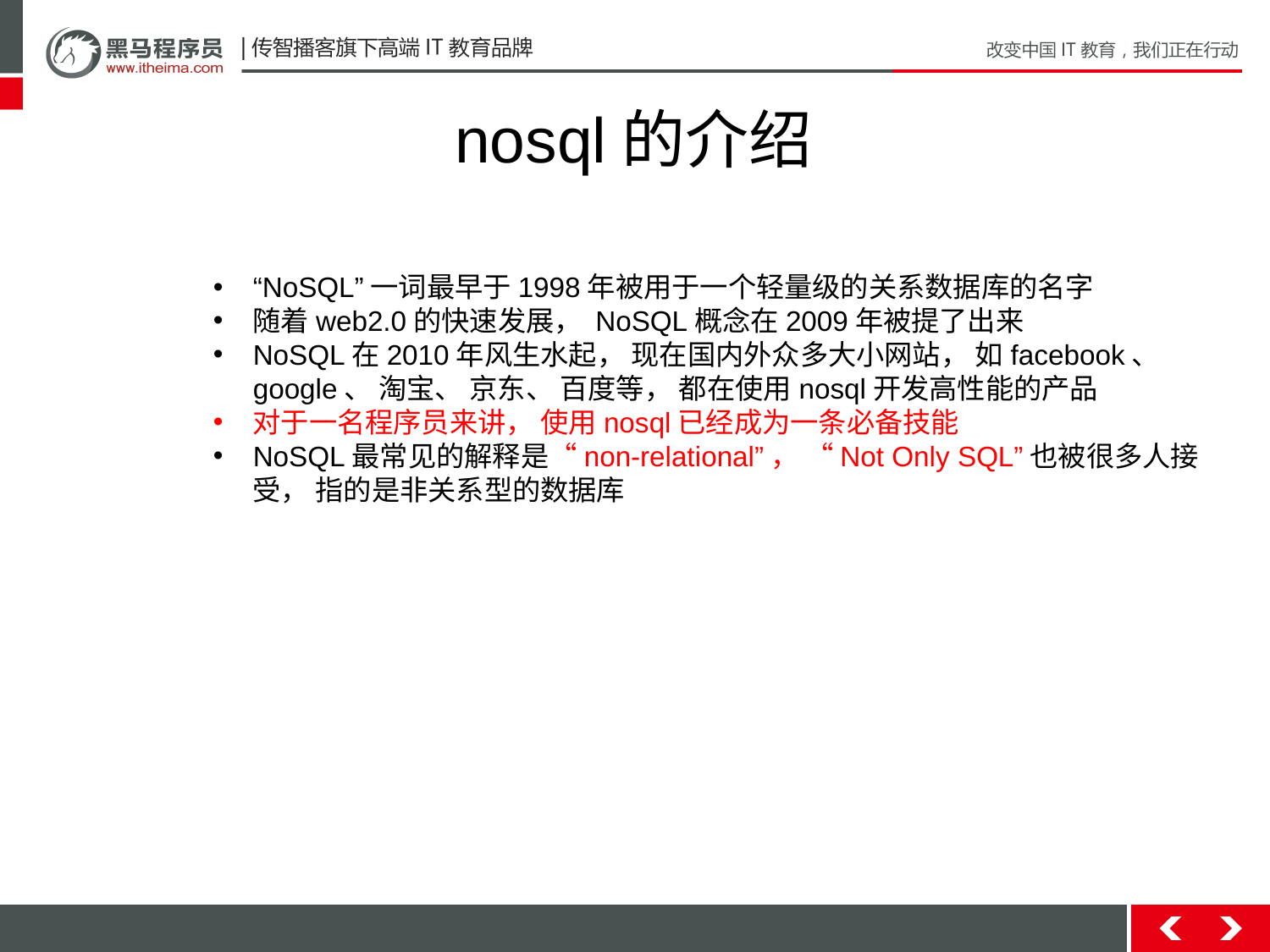

# nosql的介绍
“NoSQL”⼀词最早于1998年被⽤于⼀个轻量级的关系数据库的名字
随着web2.0的快速发展， NoSQL概念在2009年被提了出来
NoSQL在2010年⻛⽣⽔起， 现在国内外众多⼤⼩⽹站， 如facebook、 google、 淘宝、 京东、 百度等， 都在使⽤nosql开发⾼性能的产品
对于⼀名程序员来讲， 使⽤nosql已经成为⼀条必备技能
NoSQL最常⻅的解释是“non-relational”， “Not Only SQL”也被很多⼈接受， 指的是⾮关系型的数据库